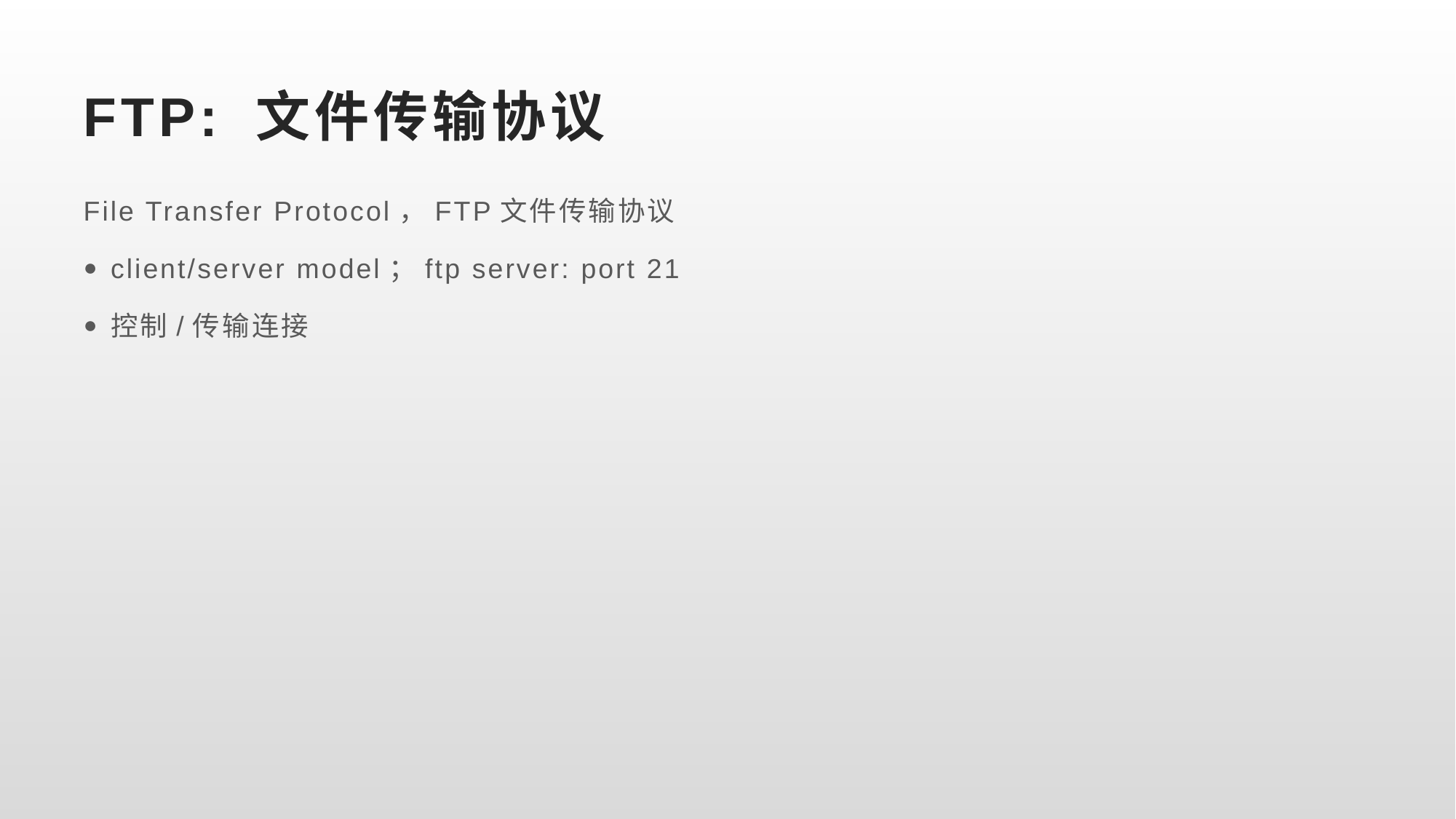

# FTP: 文件传输协议
File Transfer Protocol，FTP文件传输协议
client/server model；ftp server: port 21
控制/传输连接